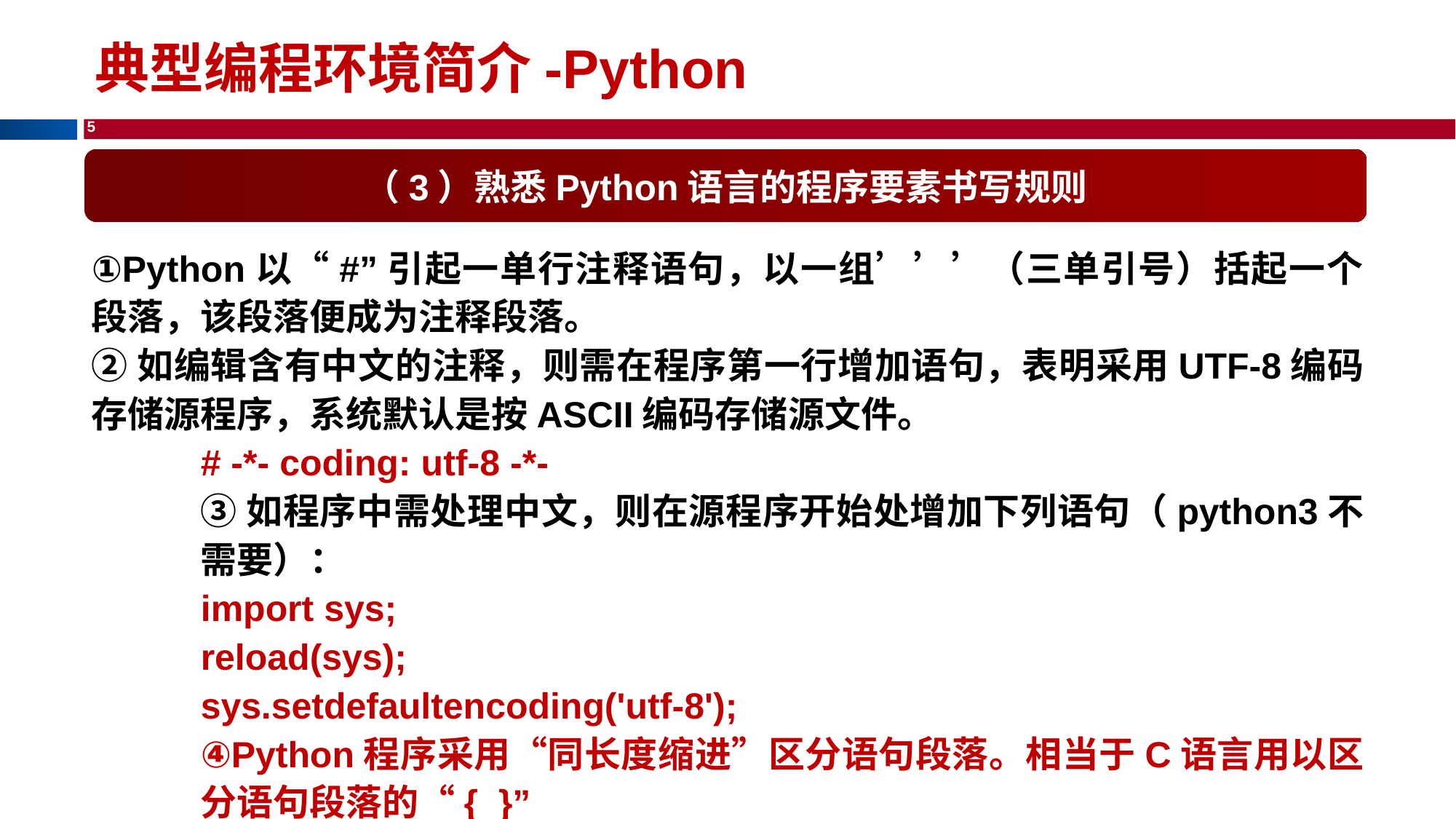

典型编程环境简介-Python
（3）熟悉Python语言的程序要素书写规则
①Python以“#”引起一单行注释语句，以一组’’’（三单引号）括起一个段落，该段落便成为注释段落。
②如编辑含有中文的注释，则需在程序第一行增加语句，表明采用UTF-8编码存储源程序，系统默认是按ASCII编码存储源文件。
# -*- coding: utf-8 -*-
③如程序中需处理中文，则在源程序开始处增加下列语句（python3不需要）：
import sys;
reload(sys);
sys.setdefaultencoding('utf-8');
④Python程序采用“同长度缩进”区分语句段落。相当于C语言用以区分语句段落的“{  }”